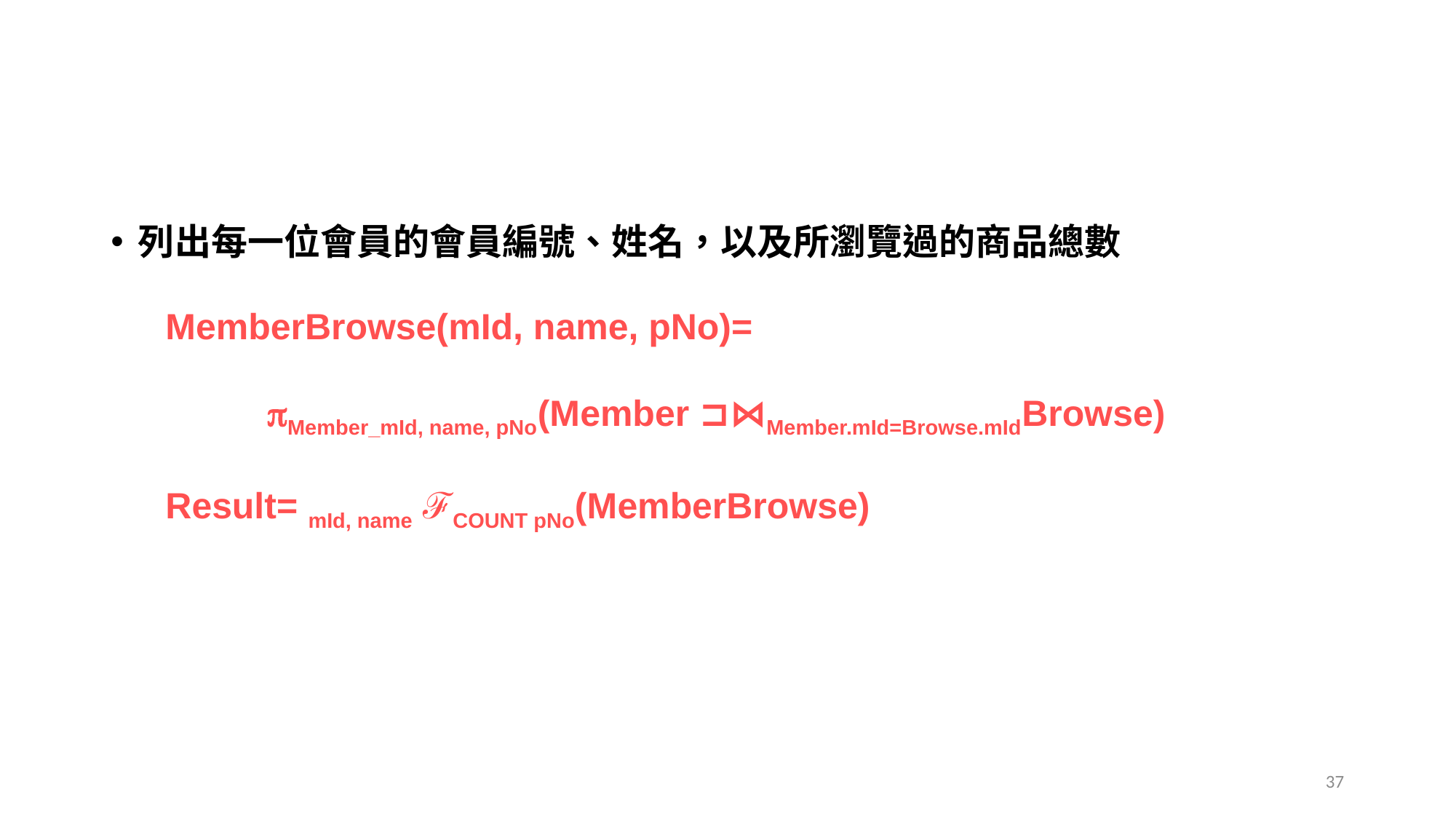

#
列出每一位會員的會員編號、姓名，以及所瀏覽過的商品總數
MemberBrowse(mId, name, pNo)=
          πMember_mId, name, pNo(Member ⊐⋈Member.mId=Browse.mIdBrowse)
Result= mId, name ℱCOUNT pNo(MemberBrowse)

37